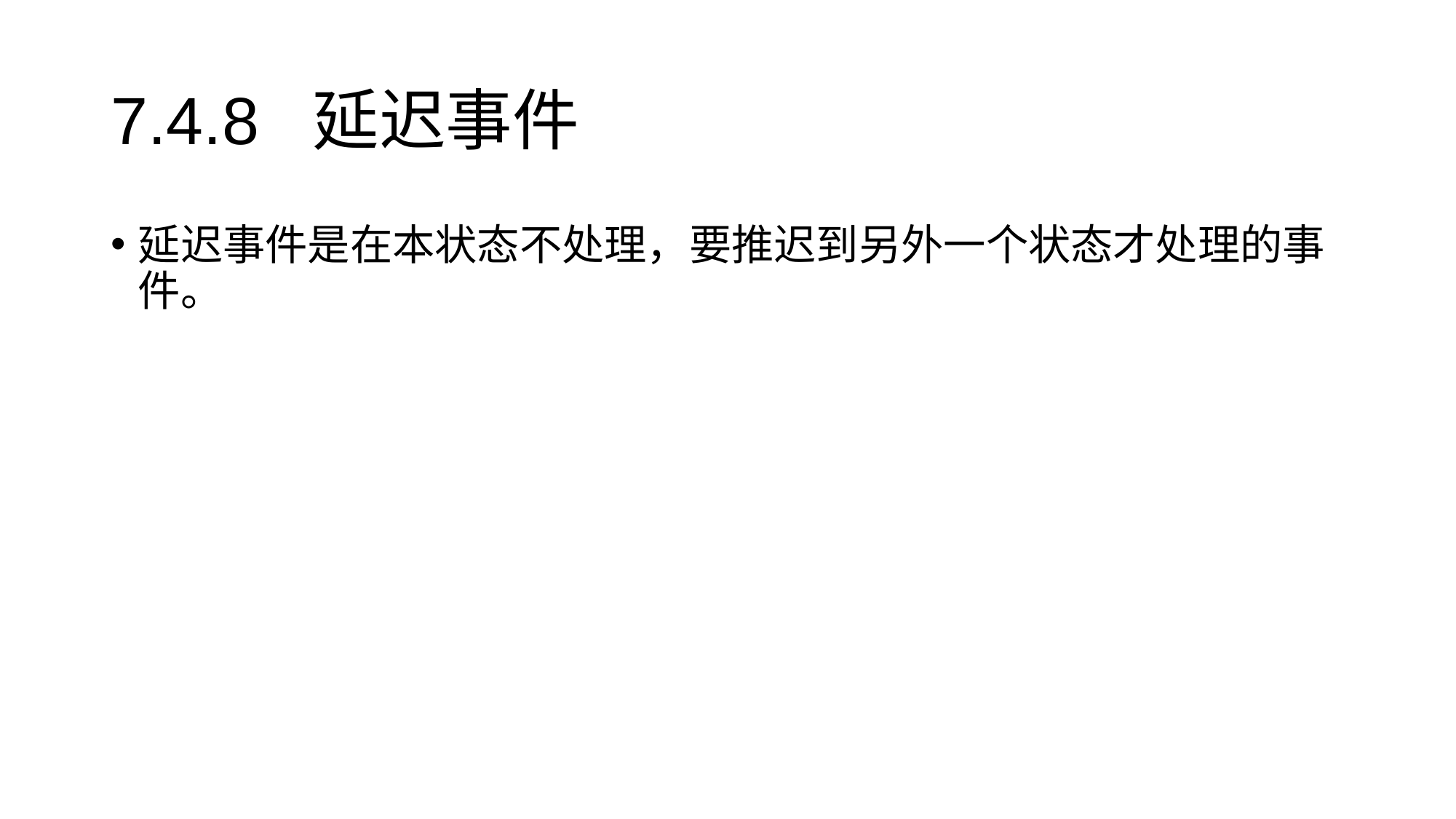

# 7.4.8  延迟事件
延迟事件是在本状态不处理，要推迟到另外一个状态才处理的事件。